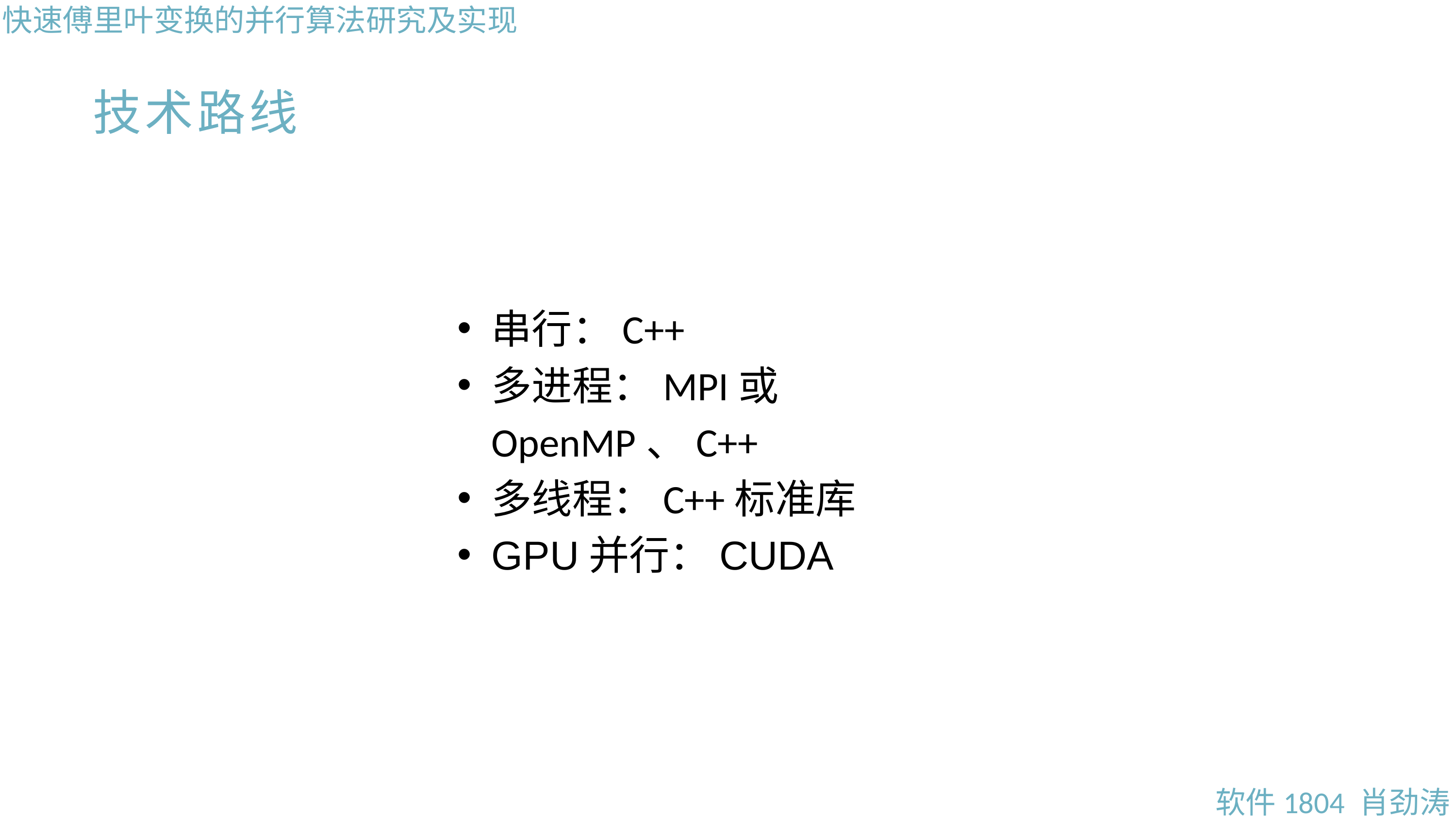

快速傅里叶变换的并行算法研究及实现
技术路线
串行：C++
多进程：MPI或OpenMP、C++
多线程：C++标准库
GPU并行：CUDA
软件1804 肖劲涛